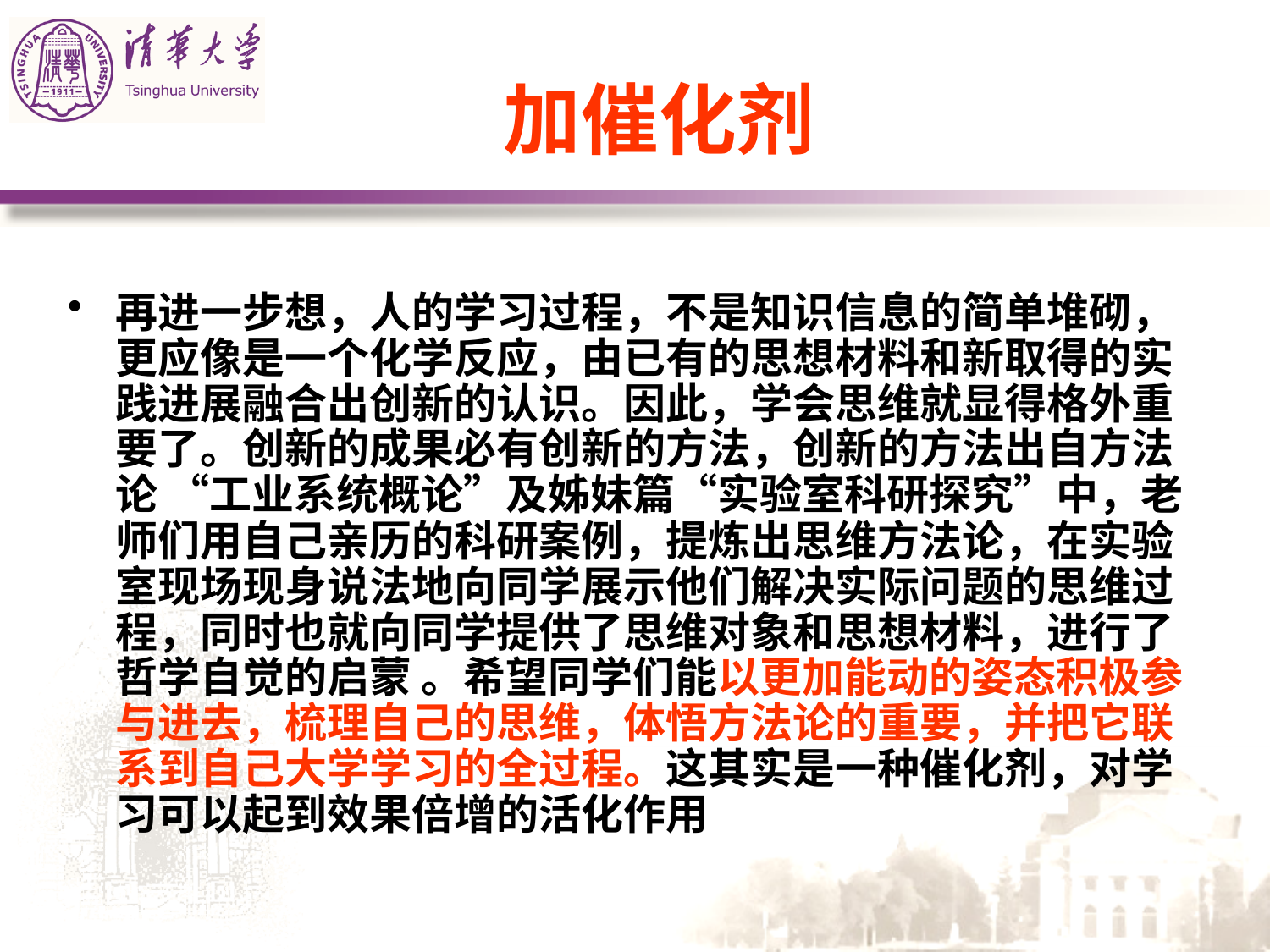

# 加催化剂

再进一步想，人的学习过程，不是知识信息的简单堆砌，更应像是一个化学反应，由已有的思想材料和新取得的实践进展融合出创新的认识。因此，学会思维就显得格外重要了。创新的成果必有创新的方法，创新的方法出自方法论 “工业系统概论”及姊妹篇“实验室科研探究”中，老师们用自己亲历的科研案例，提炼出思维方法论，在实验室现场现身说法地向同学展示他们解决实际问题的思维过程，同时也就向同学提供了思维对象和思想材料，进行了哲学自觉的启蒙 。希望同学们能以更加能动的姿态积极参与进去，梳理自己的思维，体悟方法论的重要，并把它联系到自己大学学习的全过程。这其实是一种催化剂，对学习可以起到效果倍增的活化作用